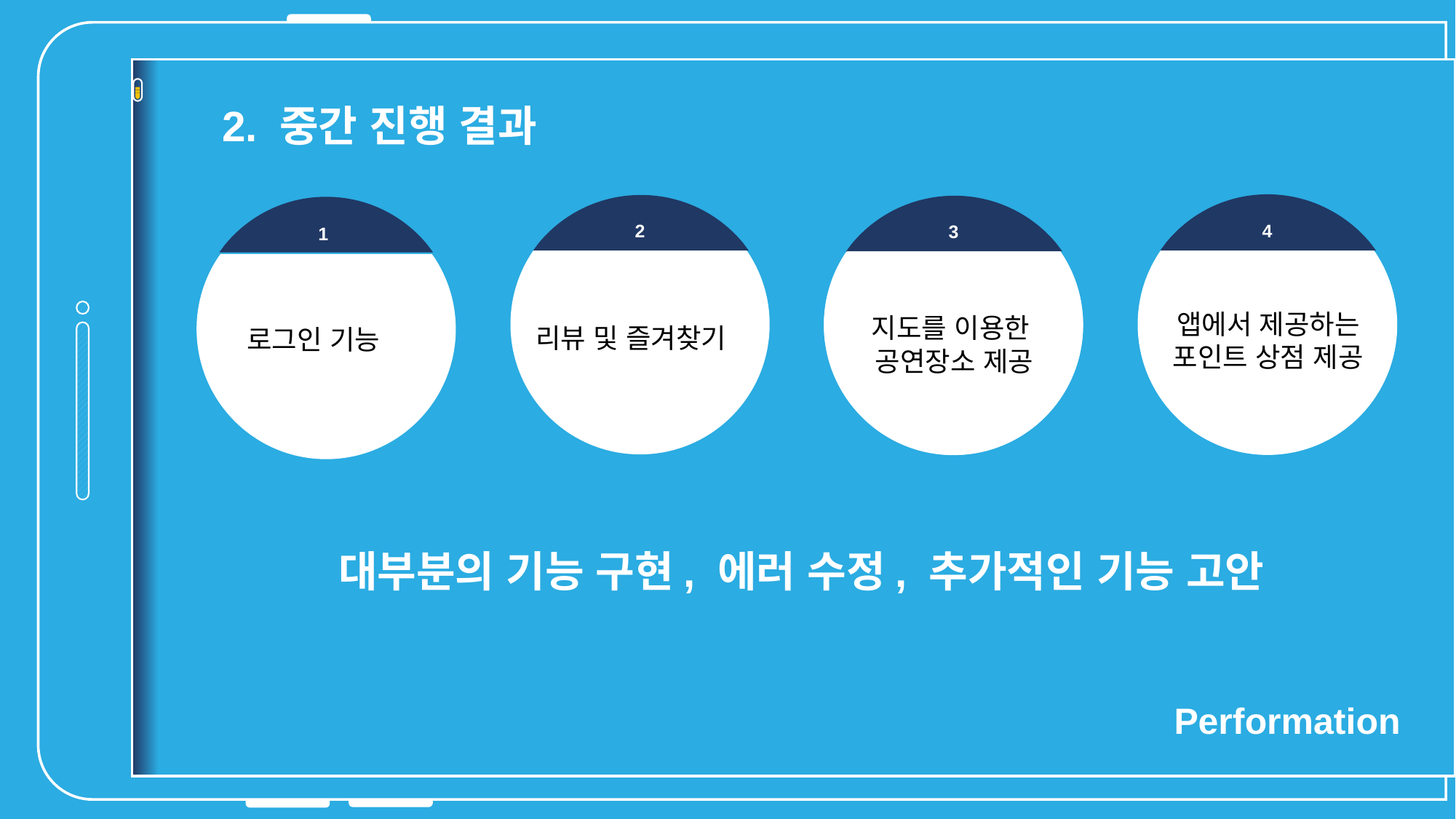

2. 중간 진행 결과

4

공연티켓판매처

2

리뷰 및 즐겨찾기

4

앱에서 제공하는 포인트 상점 제공

3

지도를 이용한
공연장소 제공

3

길 찾기

1

로그인 기능
대부분의 기능 구현, 에러 수정, 추가적인 기능 고안
Performation